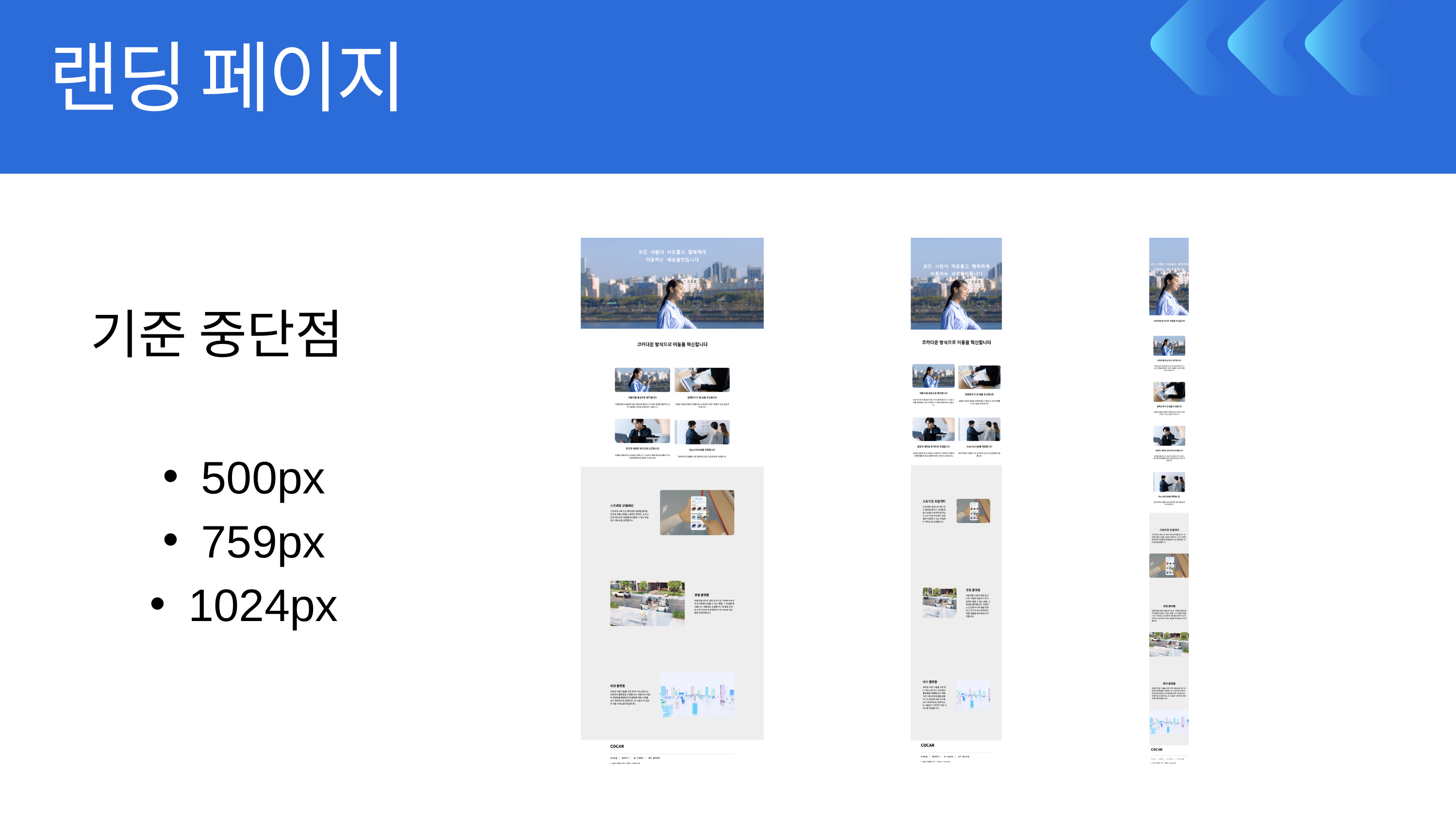

랜딩 페이지

기준 중단점
500px
759px
1024px